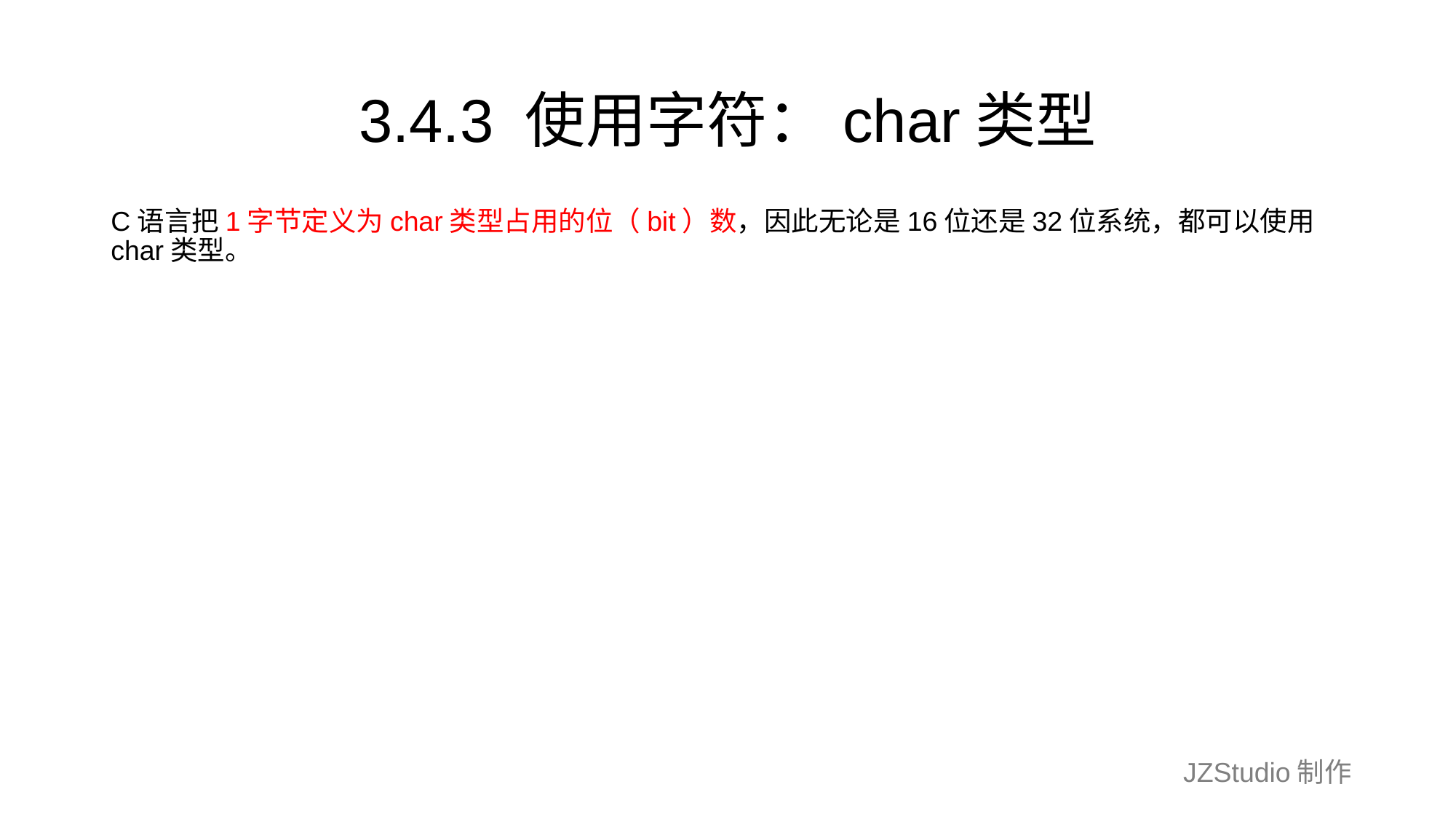

# 3.4.3 使用字符：char类型
C语言把1字节定义为char类型占用的位（bit）数，因此无论是16位还是32位系统，都可以使用char类型。